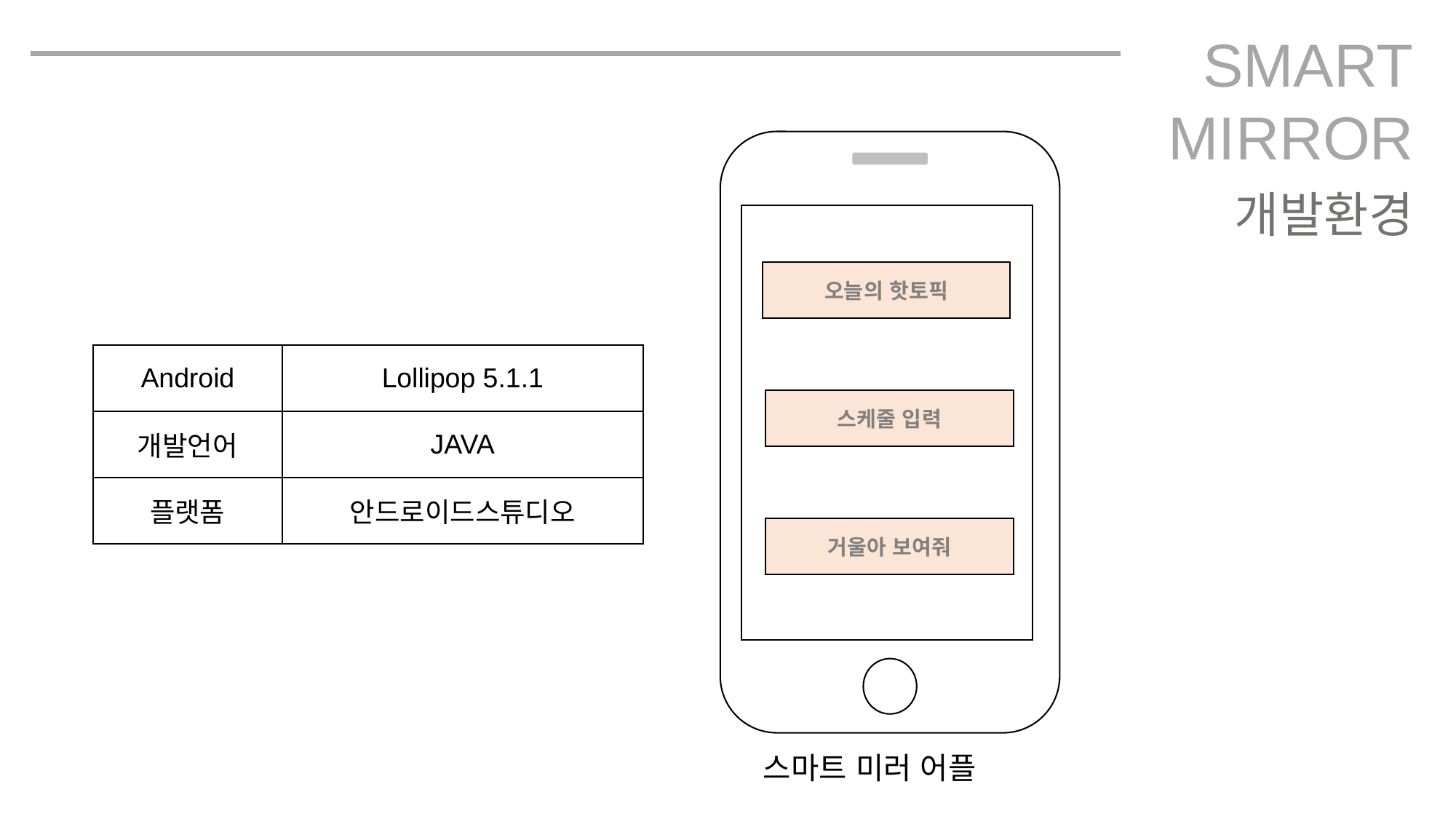

SMART
MIRROR

오늘의 핫토픽
스케줄 입력
거울아 보여줘

개발환경
| Android | Lollipop 5.1.1 |
| --- | --- |
| 개발언어 | JAVA |
| 플랫폼 | 안드로이드스튜디오 |
스마트 미러 어플